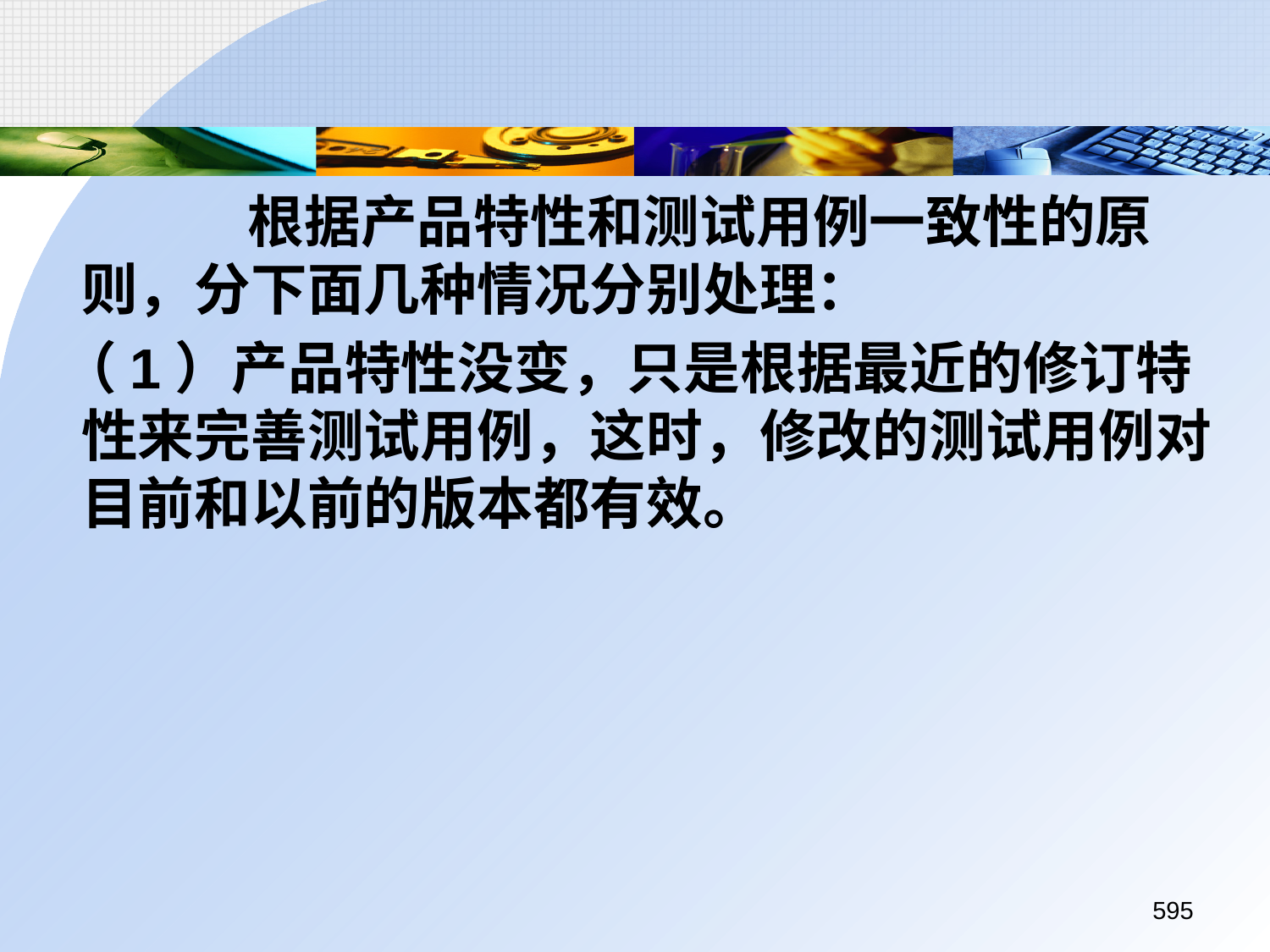

根据产品特性和测试用例一致性的原则，分下面几种情况分别处理：
 （1）产品特性没变，只是根据最近的修订特性来完善测试用例，这时，修改的测试用例对目前和以前的版本都有效。
595